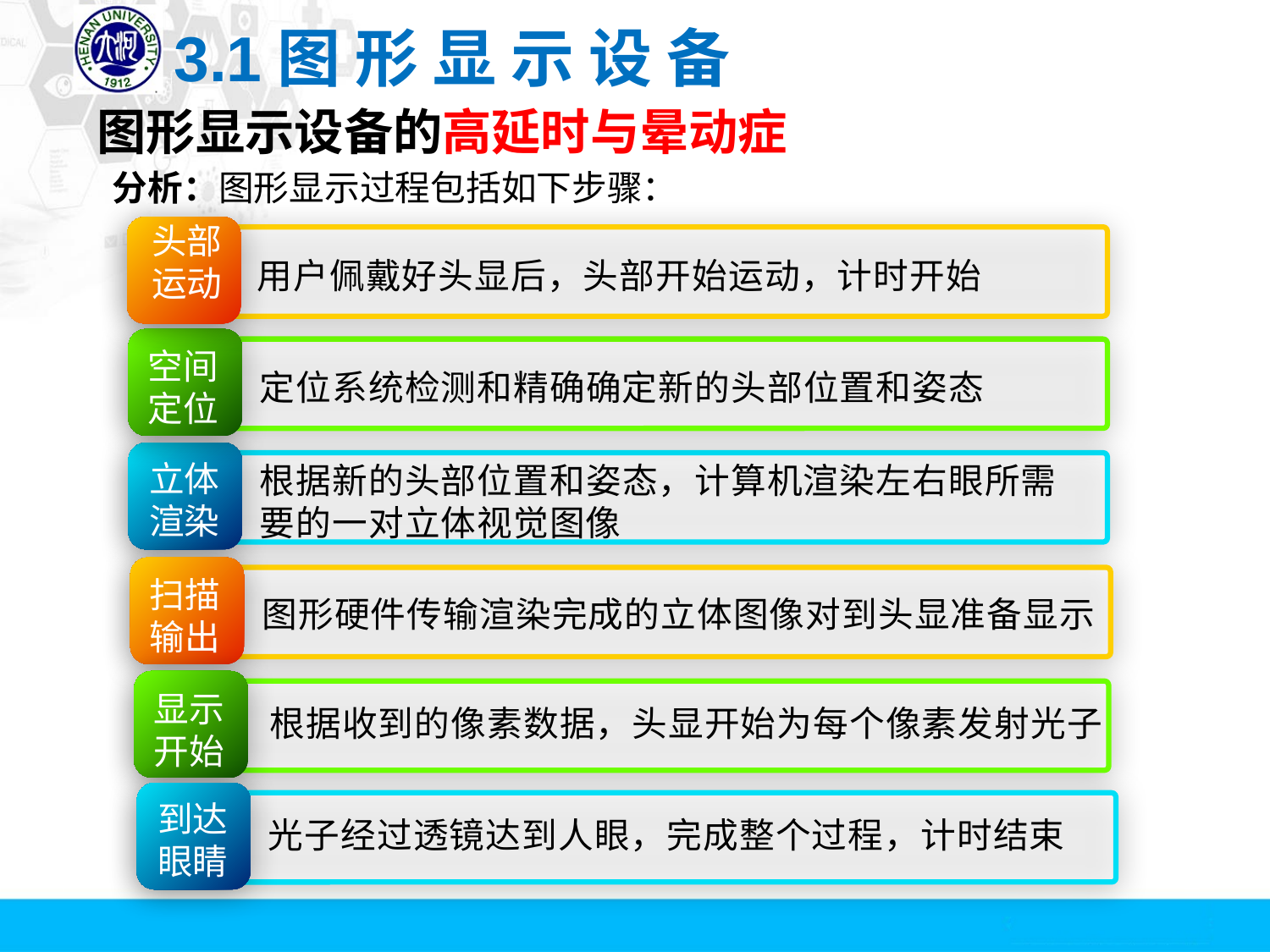

# 3.1图 形 显 示 设 备
图形显示设备的高延时与晕动症
分析：图形显示过程包括如下步骤：
头部
运动

用户佩戴好头显后，头部开始运动，计时开始

空间定位

定位系统检测和精确确定新的头部位置和姿态

立体渲染
根据新的头部位置和姿态，计算机渲染左右眼所需要的一对立体视觉图像

扫描输出

图形硬件传输渲染完成的立体图像对到头显准备显示

显示开始

根据收到的像素数据，头显开始为每个像素发射光子

到达眼睛

光子经过透镜达到人眼，完成整个过程，计时结束